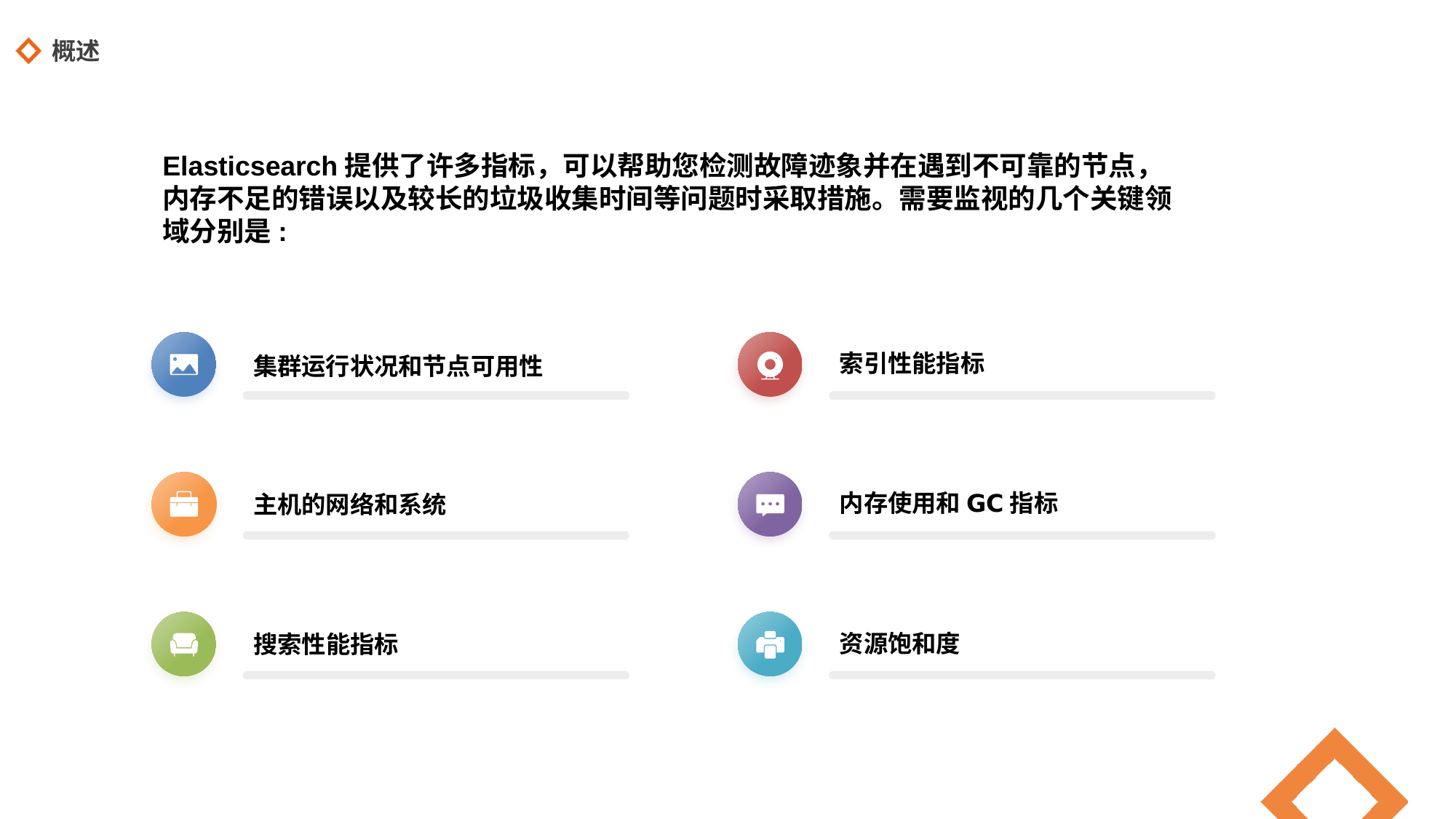

# 概述
Elasticsearch提供了许多指标，可以帮助您检测故障迹象并在遇到不可靠的节点，内存不足的错误以及较⻓的垃圾收集时间等问题时采取措施。需要监视的几个关键领域分别是:

索引性能指标
集群运行状况和节点可用性

内存使用和GC指标
主机的网络和系统

资源饱和度
搜索性能指标